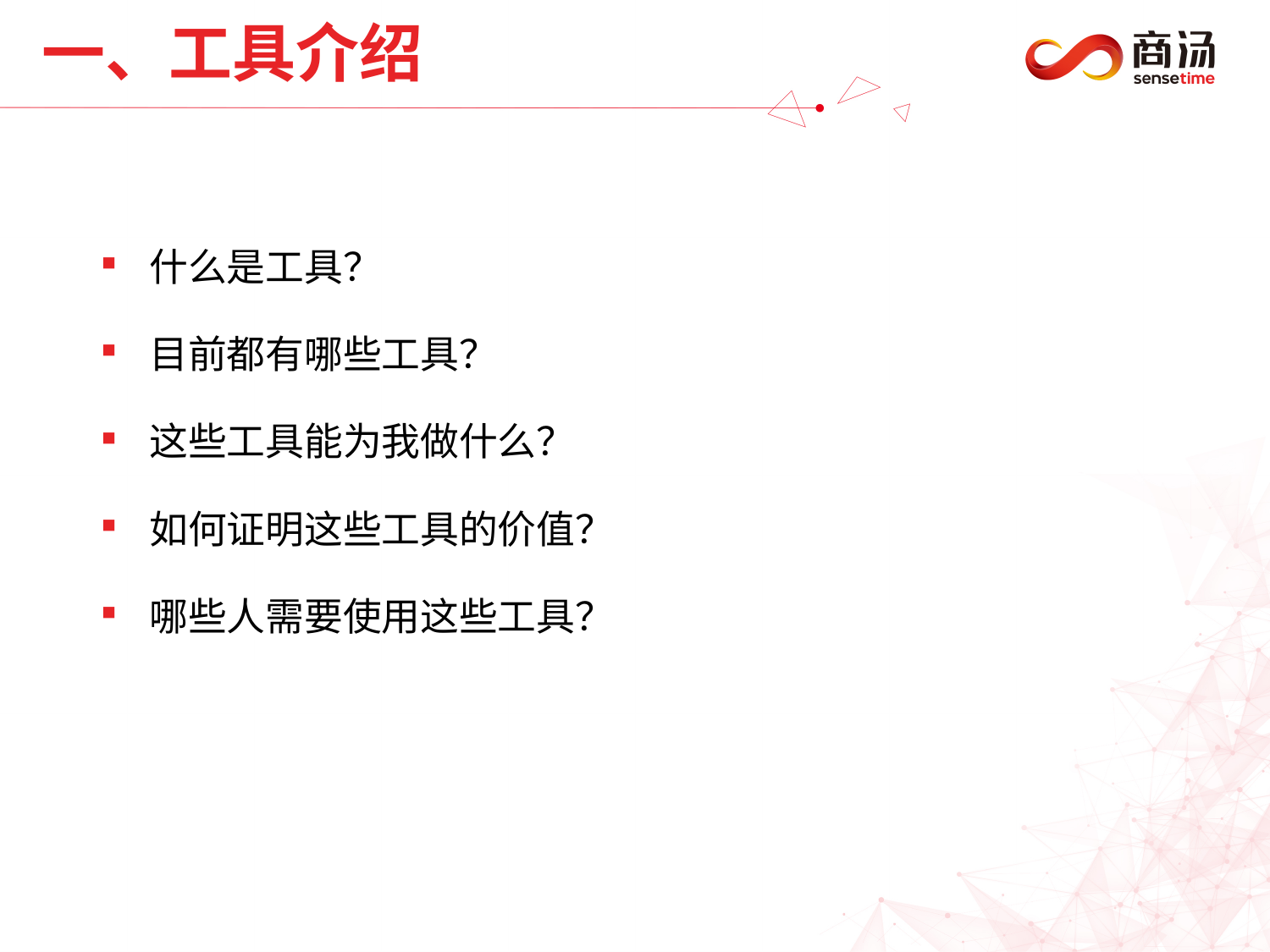

# 一、工具介绍
什么是工具？
目前都有哪些工具？
这些工具能为我做什么？
如何证明这些工具的价值？
哪些人需要使用这些工具？
5